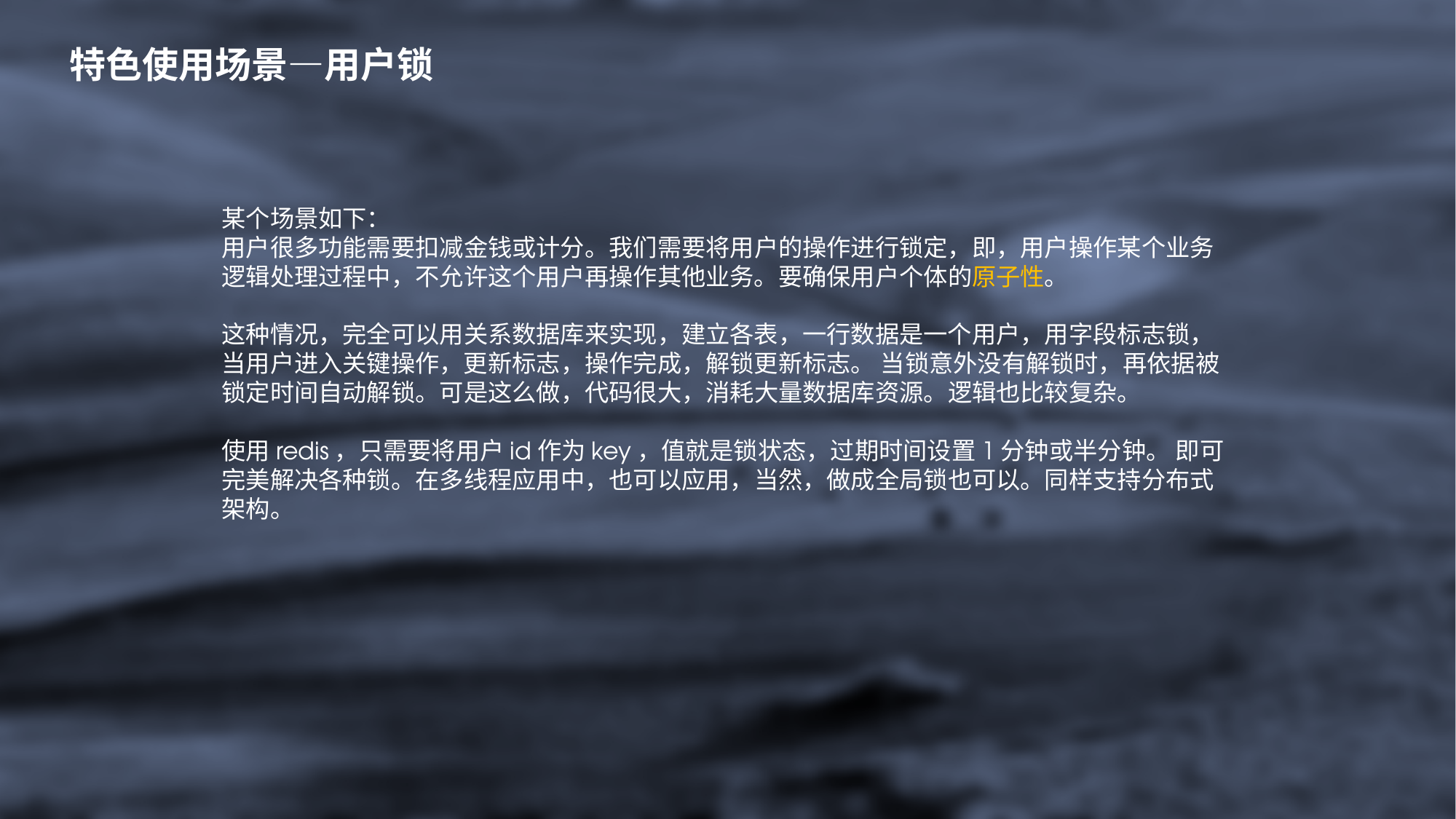

特色使用场景—用户锁
某个场景如下：
用户很多功能需要扣减金钱或计分。我们需要将用户的操作进行锁定，即，用户操作某个业务逻辑处理过程中，不允许这个用户再操作其他业务。要确保用户个体的原子性。

这种情况，完全可以用关系数据库来实现，建立各表，一行数据是一个用户，用字段标志锁，当用户进入关键操作，更新标志，操作完成，解锁更新标志。 当锁意外没有解锁时，再依据被锁定时间自动解锁。可是这么做，代码很大，消耗大量数据库资源。逻辑也比较复杂。

使用redis，只需要将用户id作为key，值就是锁状态，过期时间设置1分钟或半分钟。 即可完美解决各种锁。在多线程应用中，也可以应用，当然，做成全局锁也可以。同样支持分布式架构。